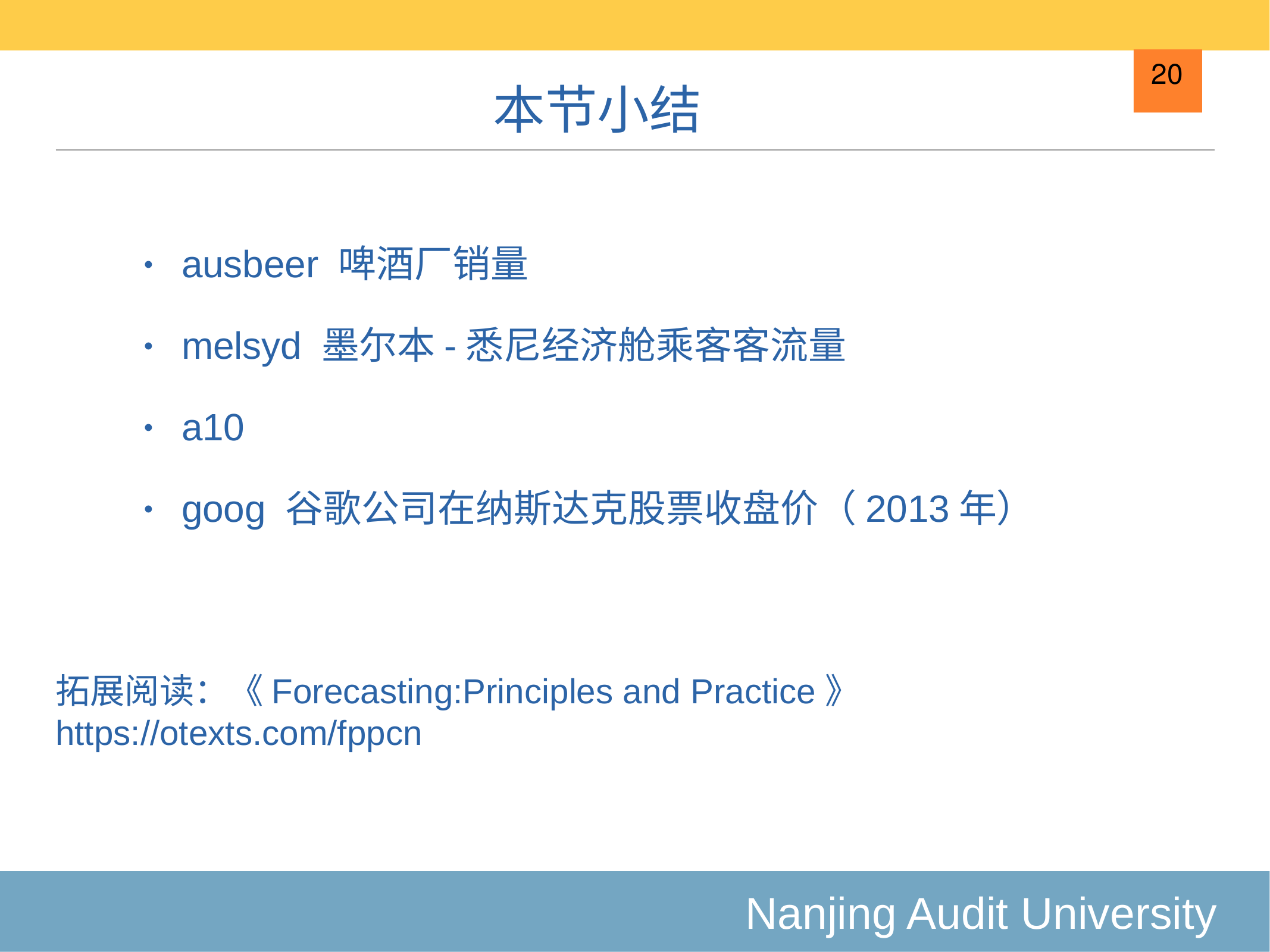

# 本节小结
20
ausbeer 啤酒厂销量
melsyd 墨尔本-悉尼经济舱乘客客流量
a10
goog 谷歌公司在纳斯达克股票收盘价（2013年）
拓展阅读：《Forecasting:Principles and Practice》
https://otexts.com/fppcn